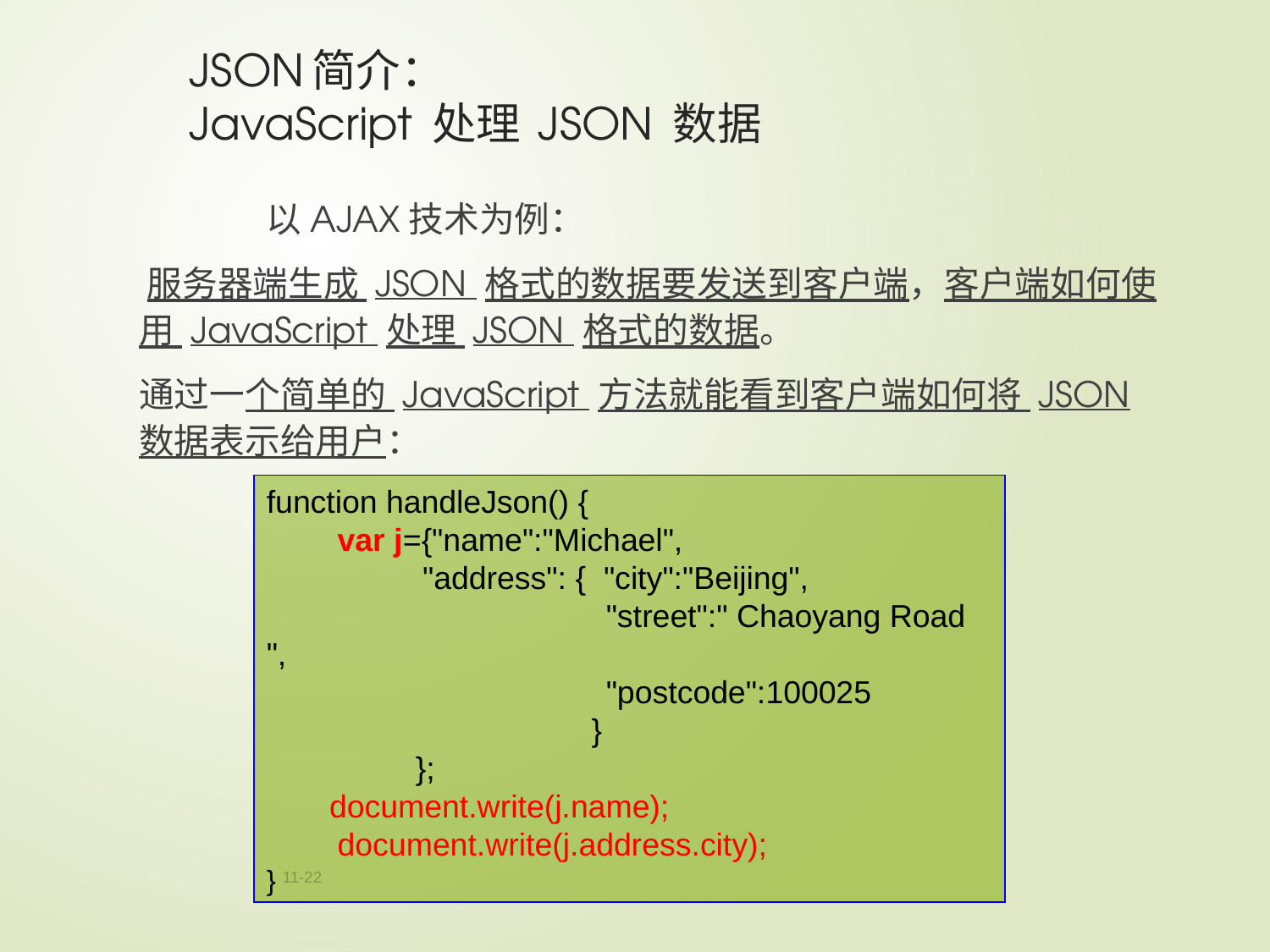

# JSON简介： JavaScript 处理 JSON 数据
		以AJAX技术为例：
      服务器端生成 JSON 格式的数据要发送到客户端，客户端如何使用 JavaScript 处理 JSON 格式的数据。
	通过一个简单的 JavaScript 方法就能看到客户端如何将 JSON 数据表示给用户：
function handleJson() {
　　var j={"name":"Michael",
　　　　   "address": {  "city":"Beijing",
　　　　　　　　　　  "street":" Chaoyang Road ",
　　　　　　　　　　  "postcode":100025
　　　　　　　　　　}
　　　　  };
　　document.write(j.name);
　　document.write(j.address.city);
}
11-22